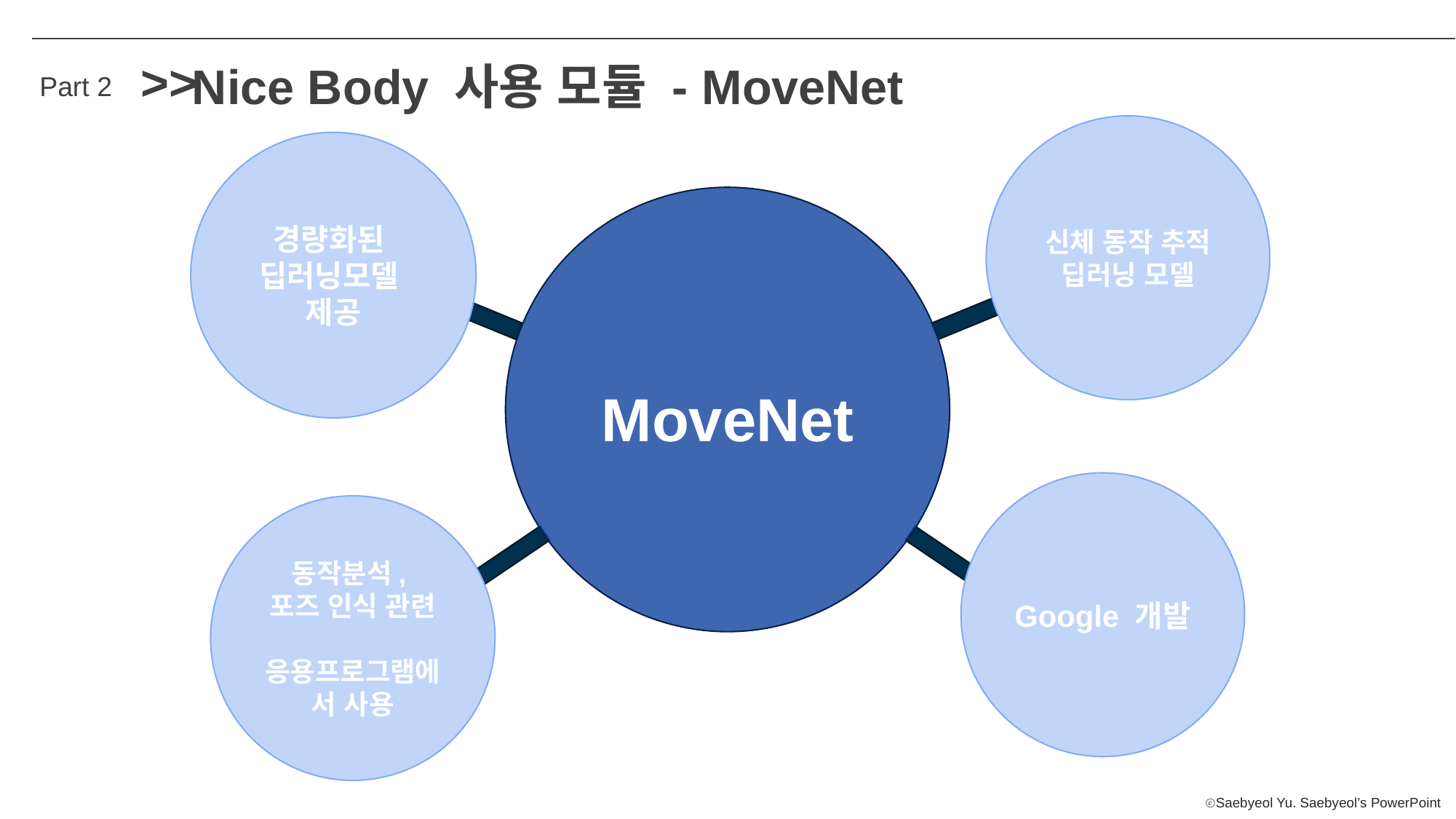

>>
Nice Body 사용 모듈 - MoveNet
Part 2
신체 동작 추적 딥러닝 모델
경량화된
딥러닝모델
제공

MoveNet
Google 개발
동작분석,
포즈 인식 관련
 응용프로그램에서 사용